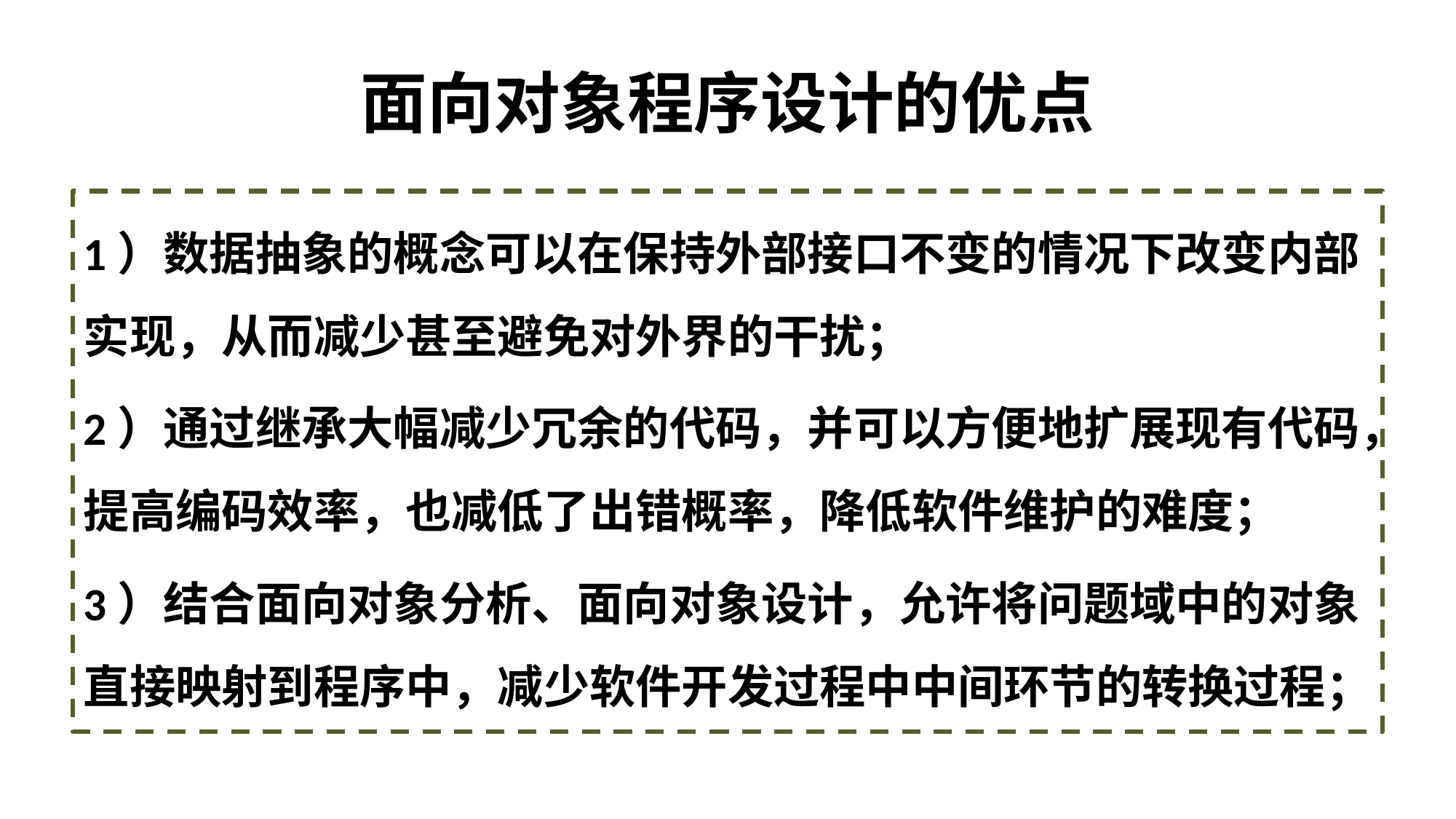

# 面向对象程序设计的优点
1）数据抽象的概念可以在保持外部接口不变的情况下改变内部实现，从而减少甚至避免对外界的干扰；
2）通过继承大幅减少冗余的代码，并可以方便地扩展现有代码，提高编码效率，也减低了出错概率，降低软件维护的难度；
3）结合面向对象分析、面向对象设计，允许将问题域中的对象直接映射到程序中，减少软件开发过程中中间环节的转换过程；